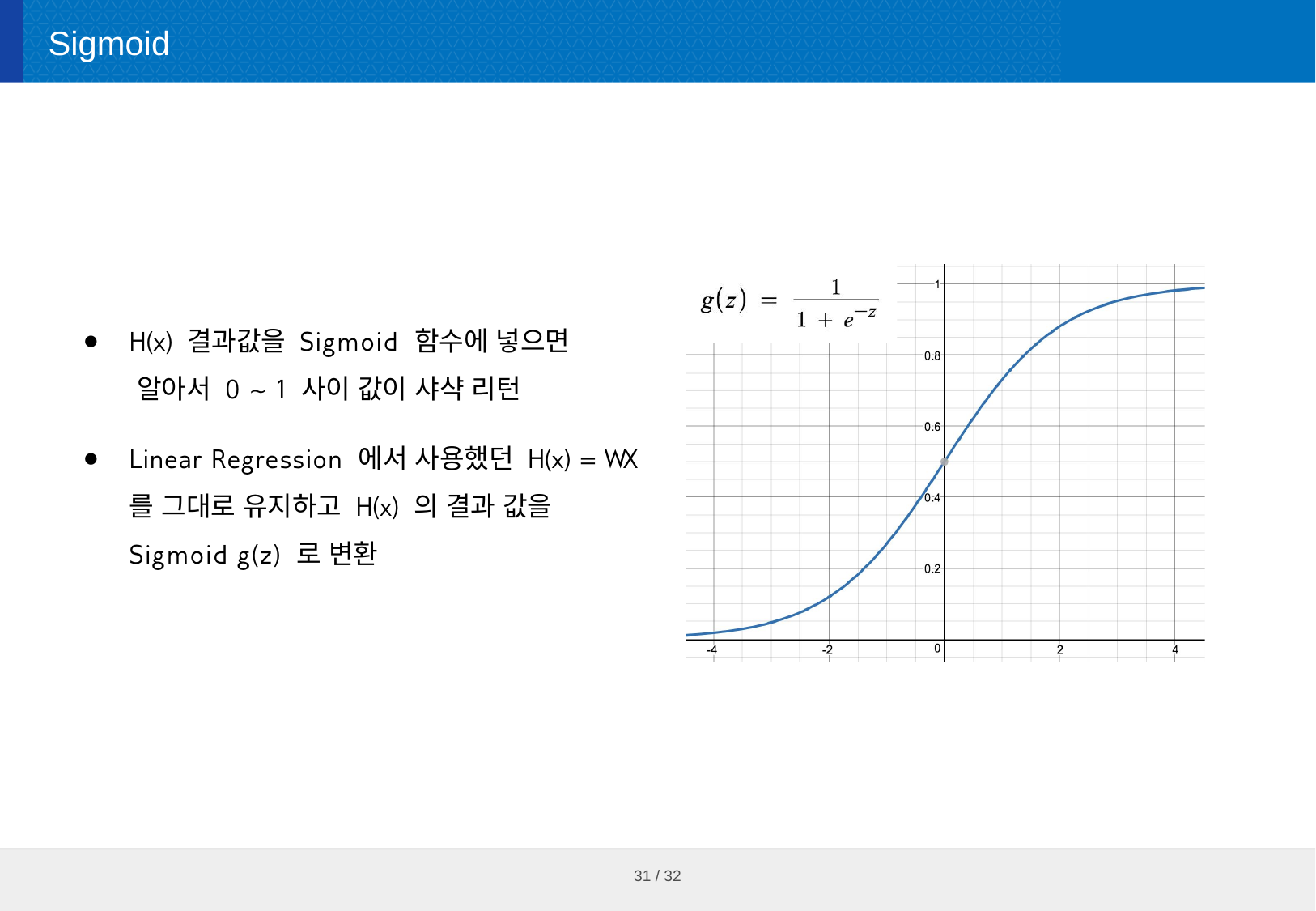

# Sigmoid

H(x) 결과값을 Sigmoid 함수에 넣으면  알아서 0 ~ 1 사이 값이 샤샥 리턴
Linear Regression 에서 사용했던 H(x) = WX  를 그대로 유지하고 H(x) 의 결과 값을  Sigmoid g(z) 로 변환